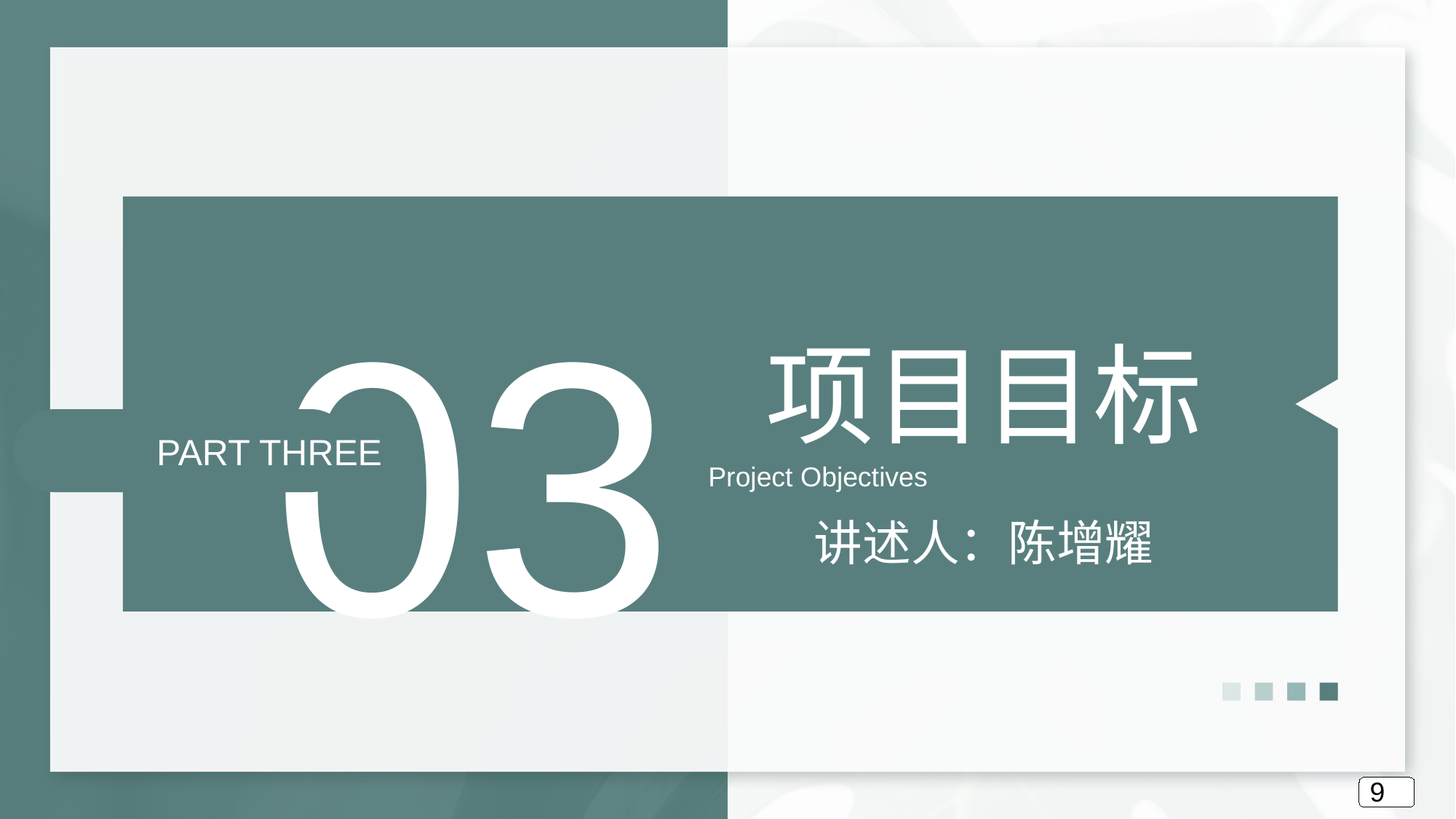

03
项目目标
Project Objectives

PART THREE
讲述人：陈增耀